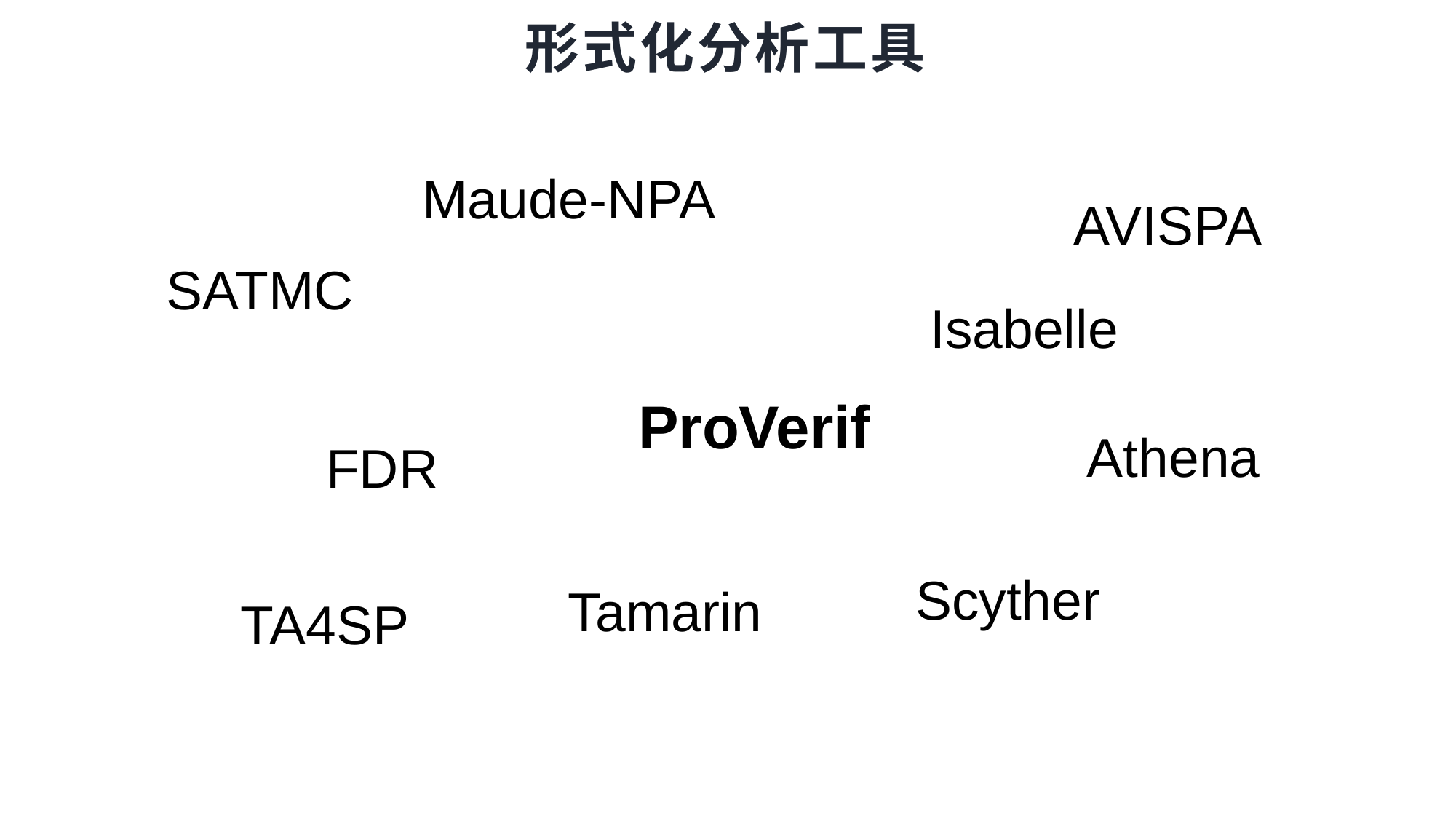

# 形式化分析工具
Maude-NPA
AVISPA
SATMC
Isabelle
ProVerif
Athena
FDR
Scyther
Tamarin
TA4SP